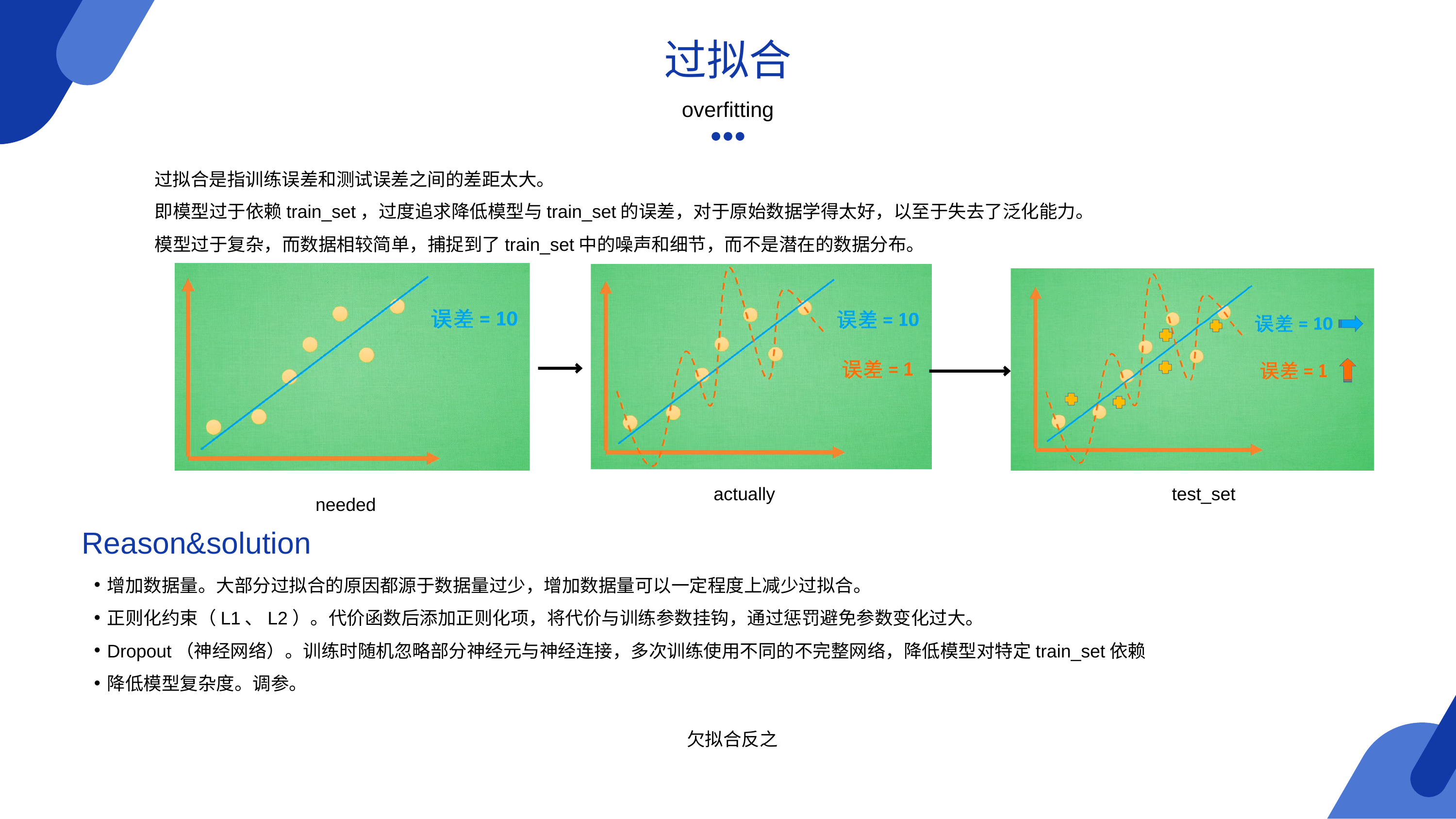

过拟合
overfitting

过拟合是指训练误差和测试误差之间的差距太大。
即模型过于依赖train_set，过度追求降低模型与train_set的误差，对于原始数据学得太好，以至于失去了泛化能力。
模型过于复杂，而数据相较简单，捕捉到了train_set中的噪声和细节，而不是潜在的数据分布。

actually
test_set
needed
Reason&solution
增加数据量。大部分过拟合的原因都源于数据量过少，增加数据量可以一定程度上减少过拟合。
正则化约束（L1、L2）。代价函数后添加正则化项，将代价与训练参数挂钩，通过惩罚避免参数变化过大。
Dropout（神经网络）。训练时随机忽略部分神经元与神经连接，多次训练使用不同的不完整网络，降低模型对特定train_set依赖
降低模型复杂度。调参。

欠拟合反之